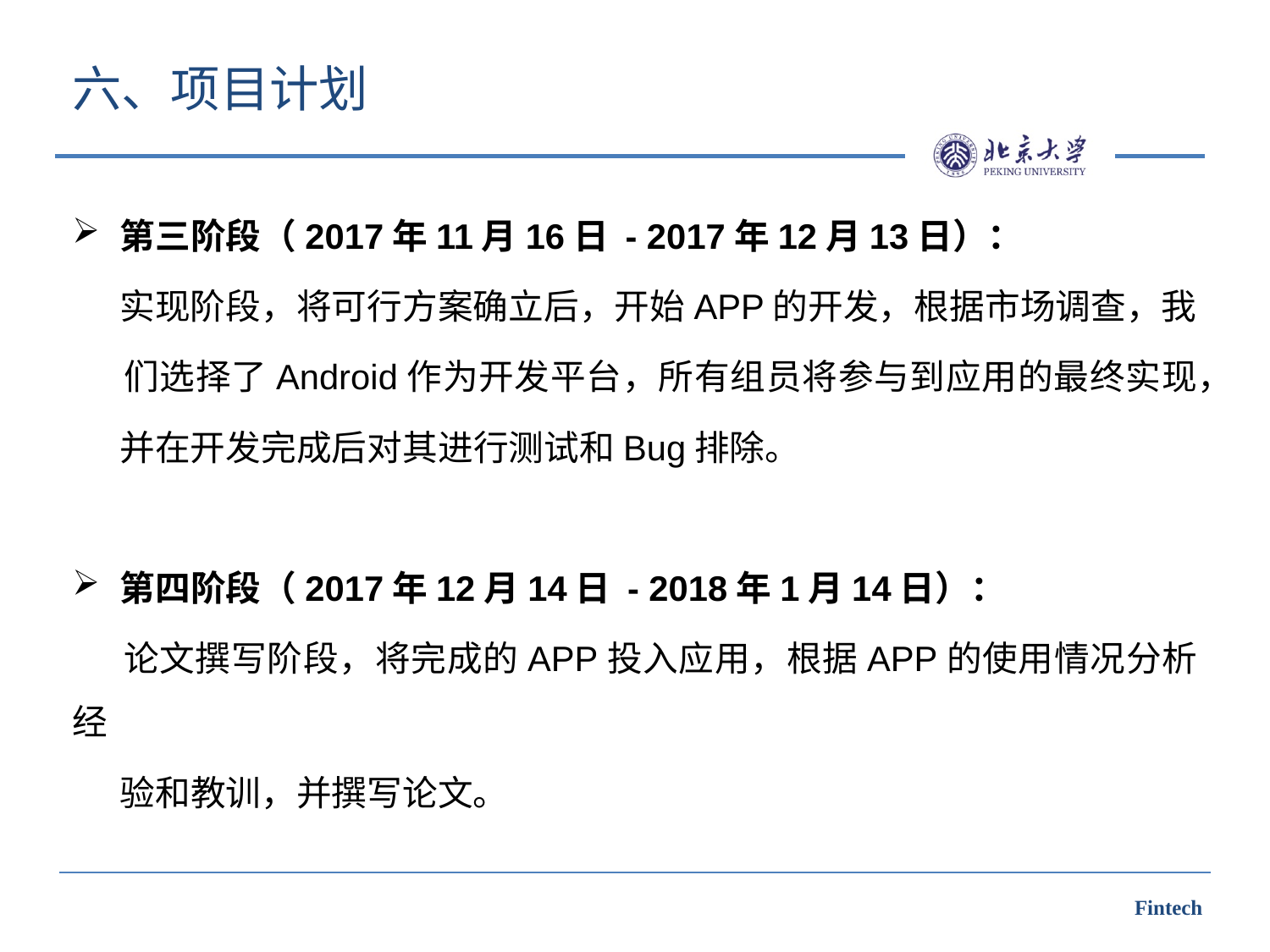

# 六、项目计划
第三阶段（2017年11月16日 - 2017年12月13日）：
     实现阶段，将可行方案确立后，开始APP的开发，根据市场调查，我
     们选择了Android作为开发平台，所有组员将参与到应用的最终实现，
     并在开发完成后对其进行测试和Bug排除。

第四阶段（2017年12月14日 - 2018年1月14日）：
     论文撰写阶段，将完成的APP投入应用，根据APP的使用情况分析经
     验和教训，并撰写论文。